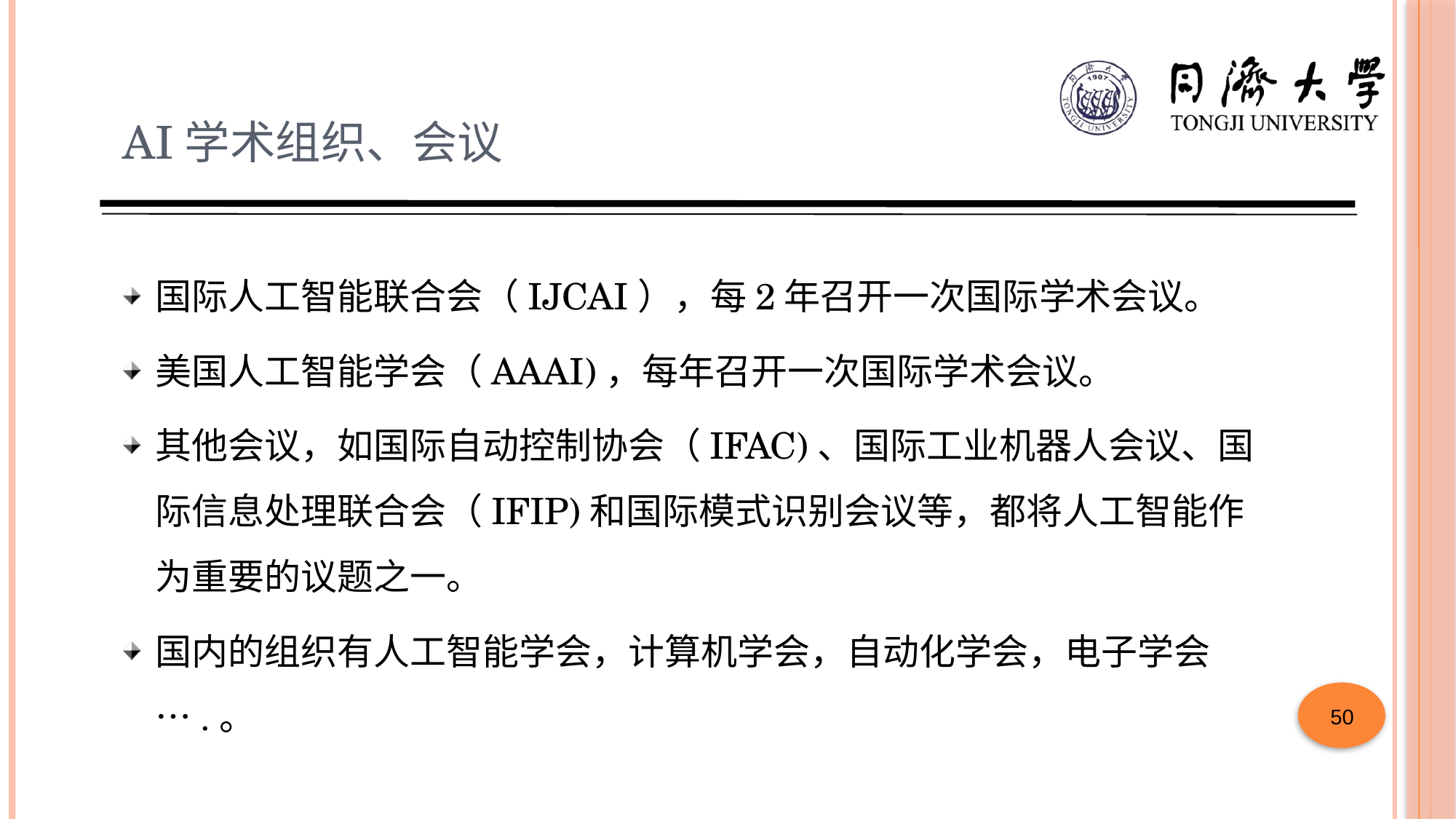

# AI学术组织、会议
国际人工智能联合会（IJCAI），每2年召开一次国际学术会议。
美国人工智能学会（AAAI)，每年召开一次国际学术会议。
其他会议，如国际自动控制协会（IFAC)、国际工业机器人会议、国际信息处理联合会（IFIP)和国际模式识别会议等，都将人工智能作为重要的议题之一。
国内的组织有人工智能学会，计算机学会，自动化学会，电子学会….。
50